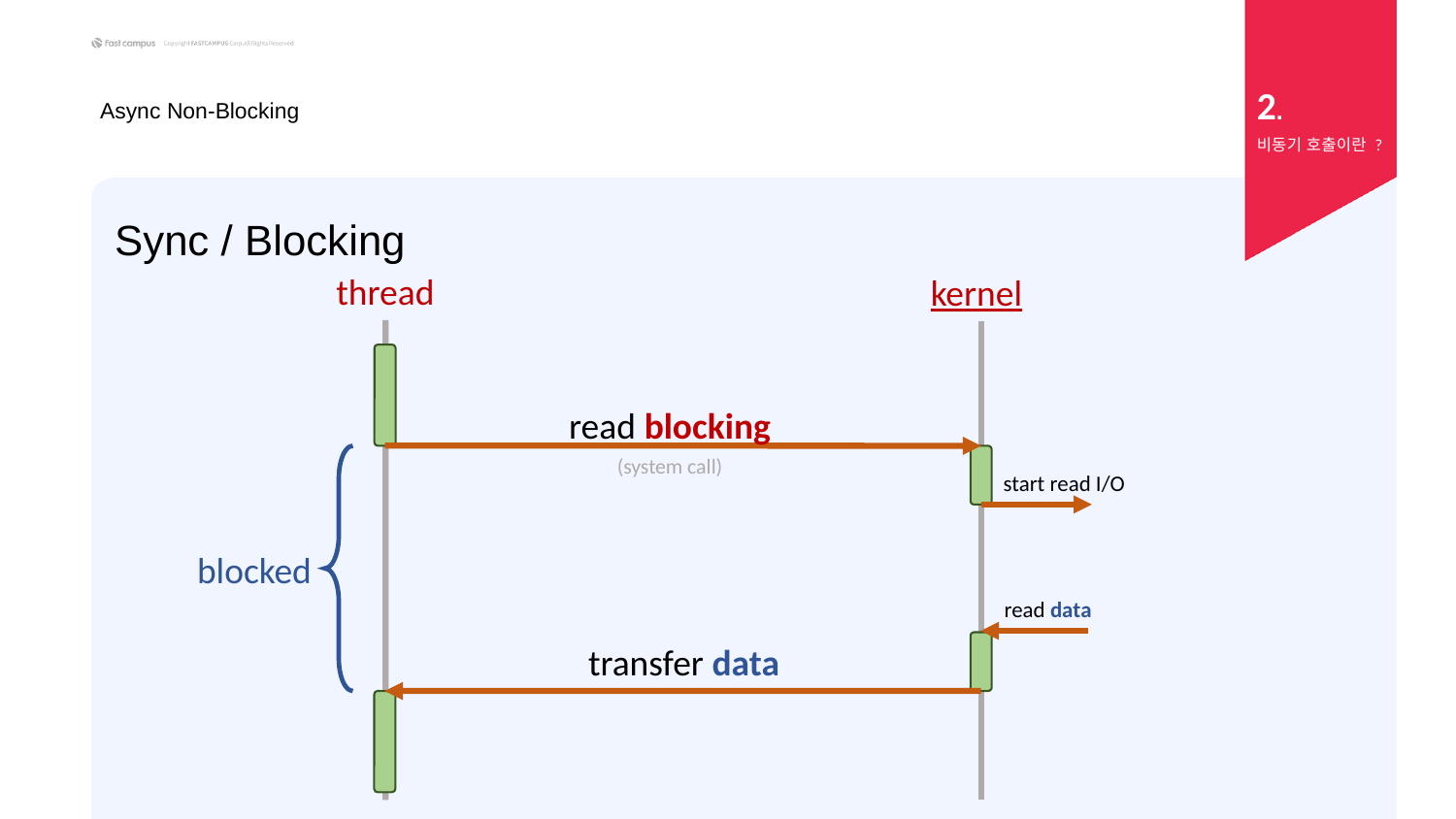

2.
# Async Non-Blocking
비동기 호출이란 ?
Sync / Blocking
thread
kernel

read blocking

(system call)

start read I/O
blocked
read data
transfer data